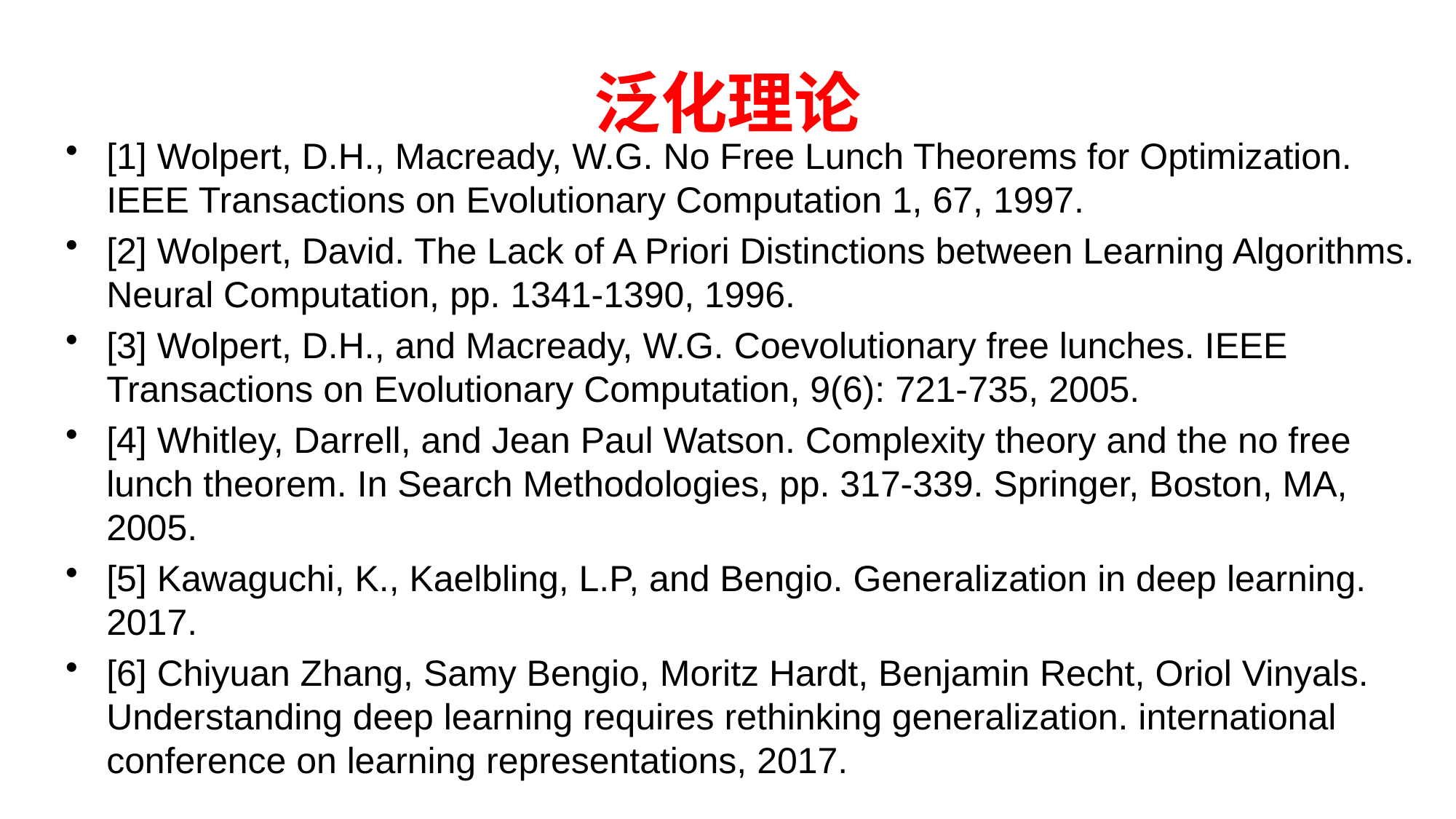

# 泛化理论
[1] Wolpert, D.H., Macready, W.G. No Free Lunch Theorems for Optimization. IEEE Transactions on Evolutionary Computation 1, 67, 1997.
[2] Wolpert, David. The Lack of A Priori Distinctions between Learning Algorithms. Neural Computation, pp. 1341-1390, 1996.
[3] Wolpert, D.H., and Macready, W.G. Coevolutionary free lunches. IEEE Transactions on Evolutionary Computation, 9(6): 721-735, 2005.
[4] Whitley, Darrell, and Jean Paul Watson. Complexity theory and the no free lunch theorem. In Search Methodologies, pp. 317-339. Springer, Boston, MA, 2005.
[5] Kawaguchi, K., Kaelbling, L.P, and Bengio. Generalization in deep learning. 2017.
[6] Chiyuan Zhang, Samy Bengio, Moritz Hardt, Benjamin Recht, Oriol Vinyals. Understanding deep learning requires rethinking generalization. international conference on learning representations, 2017.